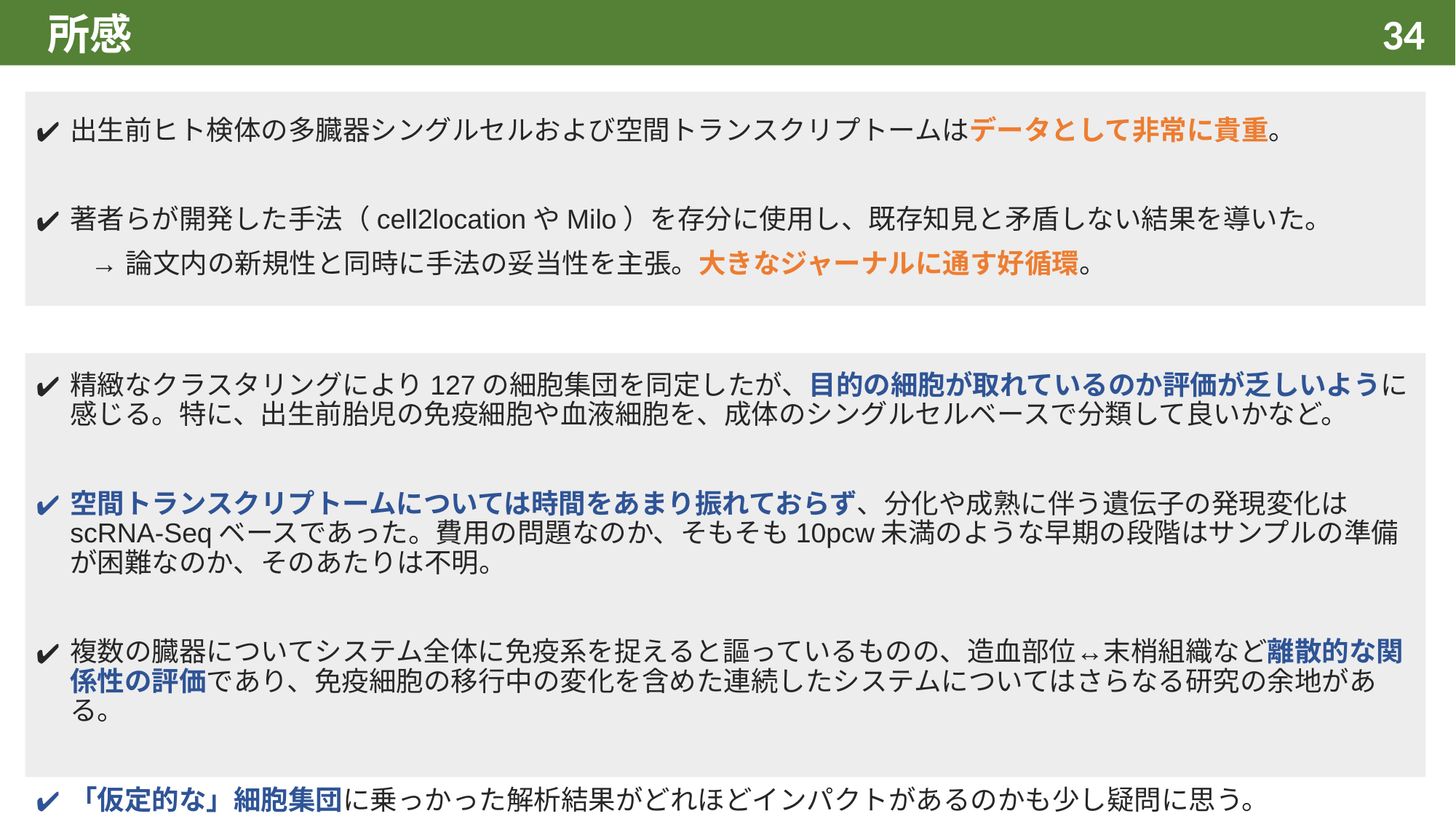

# 所感
34

出生前ヒト検体の多臓器シングルセルおよび空間トランスクリプトームはデータとして非常に貴重。

著者らが開発した手法（cell2locationやMilo）を存分に使用し、既存知見と矛盾しない結果を導いた。
　　→ 論文内の新規性と同時に手法の妥当性を主張。大きなジャーナルに通す好循環。

精緻なクラスタリングにより127の細胞集団を同定したが、目的の細胞が取れているのか評価が乏しいように感じる。特に、出生前胎児の免疫細胞や血液細胞を、成体のシングルセルベースで分類して良いかなど。

空間トランスクリプトームについては時間をあまり振れておらず、分化や成熟に伴う遺伝子の発現変化はscRNA-Seqベースであった。費用の問題なのか、そもそも10pcw未満のような早期の段階はサンプルの準備が困難なのか、そのあたりは不明。

複数の臓器についてシステム全体に免疫系を捉えると謳っているものの、造血部位↔末梢組織など離散的な関係性の評価であり、免疫細胞の移行中の変化を含めた連続したシステムについてはさらなる研究の余地がある。

「仮定的な」細胞集団に乗っかった解析結果がどれほどインパクトがあるのかも少し疑問に思う。